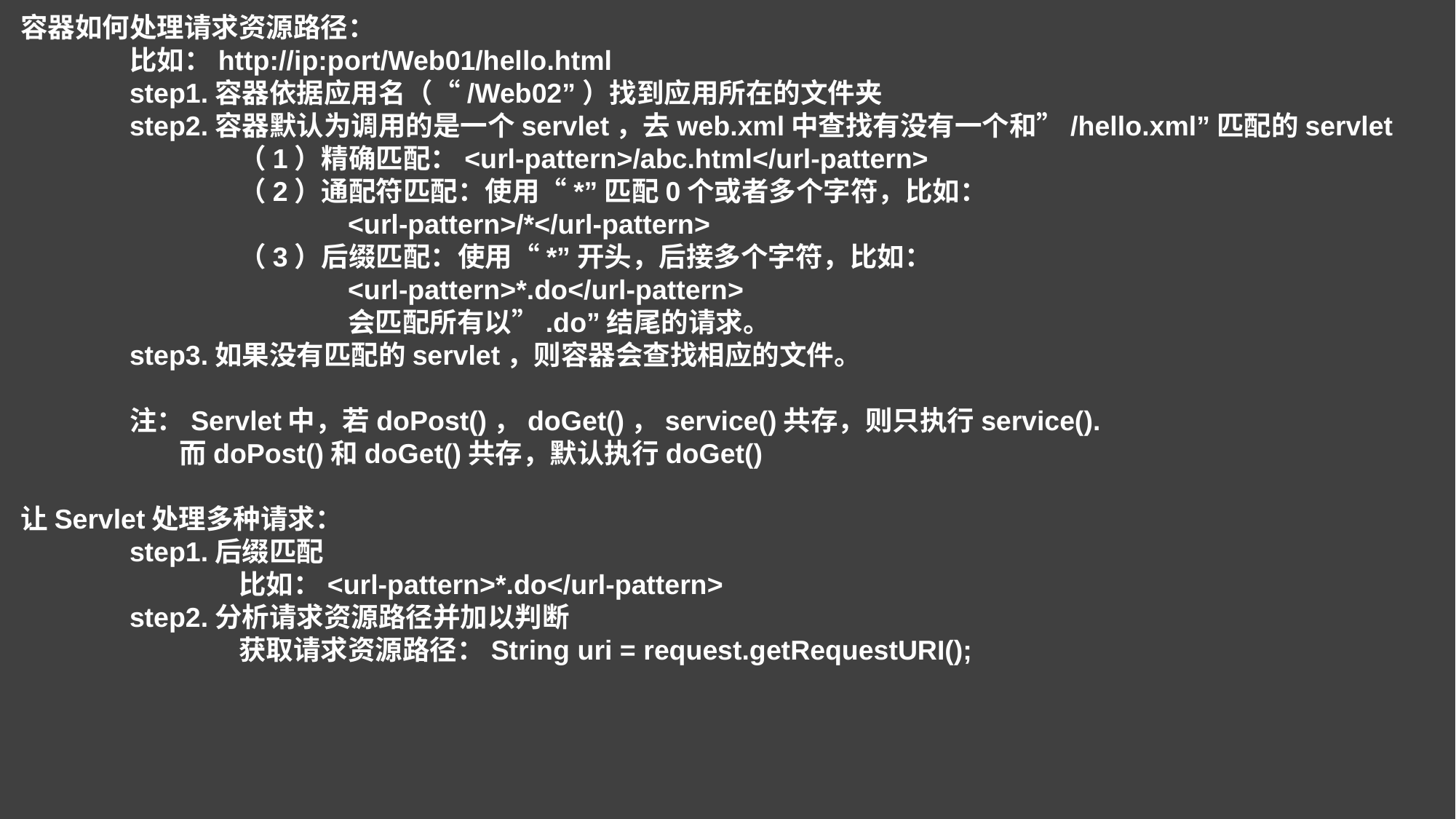

容器如何处理请求资源路径：
	比如：http://ip:port/Web01/hello.html
	step1.容器依据应用名（“/Web02”）找到应用所在的文件夹
	step2.容器默认为调用的是一个servlet，去web.xml中查找有没有一个和”/hello.xml”匹配的servlet
		（1）精确匹配：<url-pattern>/abc.html</url-pattern>
		（2）通配符匹配：使用“*”匹配0个或者多个字符，比如：
			<url-pattern>/*</url-pattern>
		（3）后缀匹配：使用“*”开头，后接多个字符，比如：
			<url-pattern>*.do</url-pattern>
			会匹配所有以”.do”结尾的请求。
	step3.如果没有匹配的servlet，则容器会查找相应的文件。

	注：Servlet中，若doPost()，doGet()，service()共存，则只执行service().
	       而doPost()和doGet()共存，默认执行doGet()

让Servlet处理多种请求：
	step1.后缀匹配
		比如：<url-pattern>*.do</url-pattern>
	step2.分析请求资源路径并加以判断
		获取请求资源路径：String uri = request.getRequestURI();